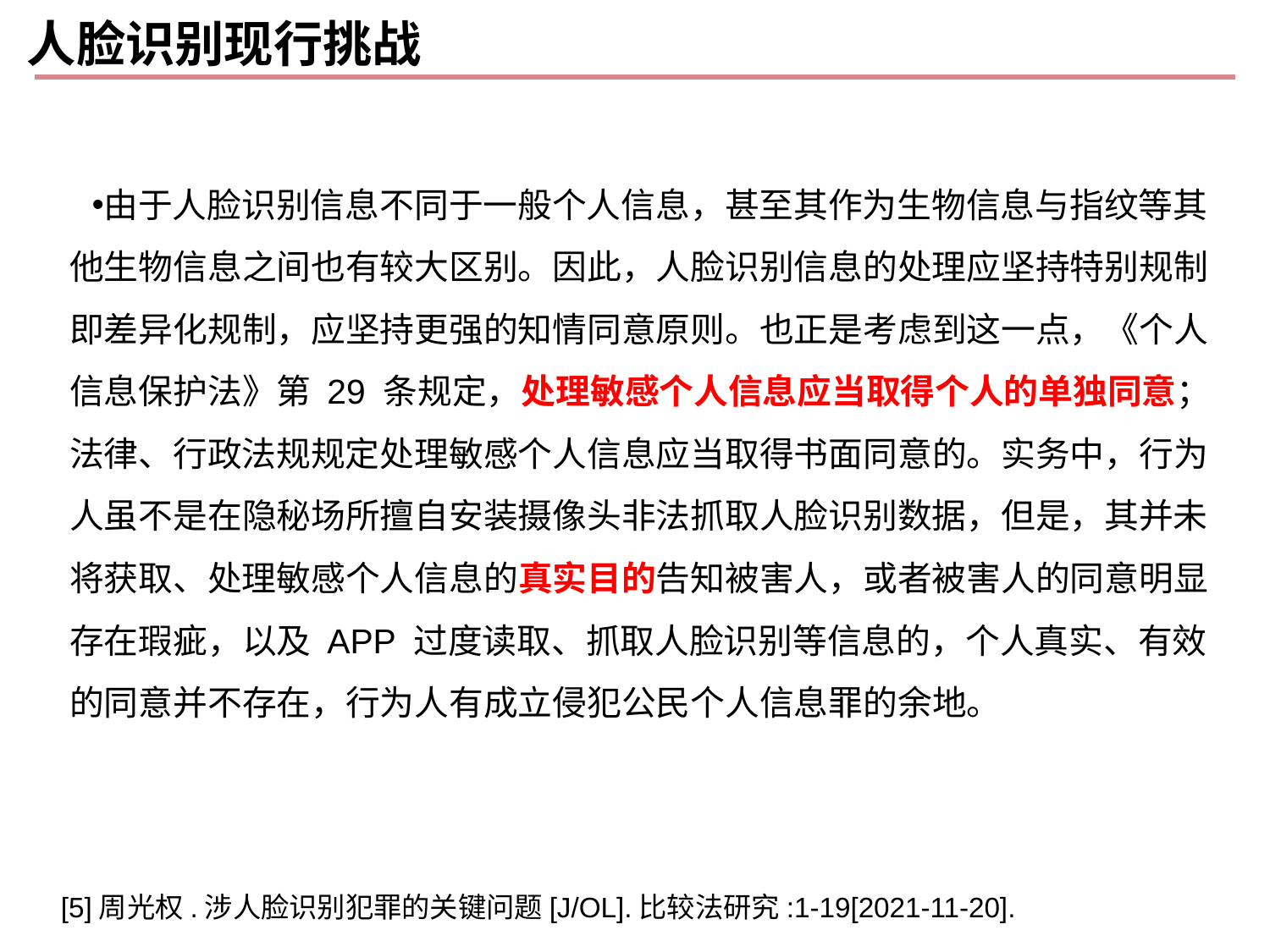

# 人脸识别现行挑战
由于人脸识别信息不同于一般个人信息，甚至其作为生物信息与指纹等其他生物信息之间也有较大区别。因此，人脸识别信息的处理应坚持特别规制即差异化规制，应坚持更强的知情同意原则。也正是考虑到这一点，《个人信息保护法》第 29 条规定，处理敏感个人信息应当取得个人的单独同意；法律、行政法规规定处理敏感个人信息应当取得书面同意的。实务中，行为人虽不是在隐秘场所擅自安装摄像头非法抓取人脸识别数据，但是，其并未将获取、处理敏感个人信息的真实目的告知被害人，或者被害人的同意明显存在瑕疵，以及 APP 过度读取、抓取人脸识别等信息的，个人真实、有效的同意并不存在，行为人有成立侵犯公民个人信息罪的余地。
[5]周光权.涉人脸识别犯罪的关键问题[J/OL].比较法研究:1-19[2021-11-20].